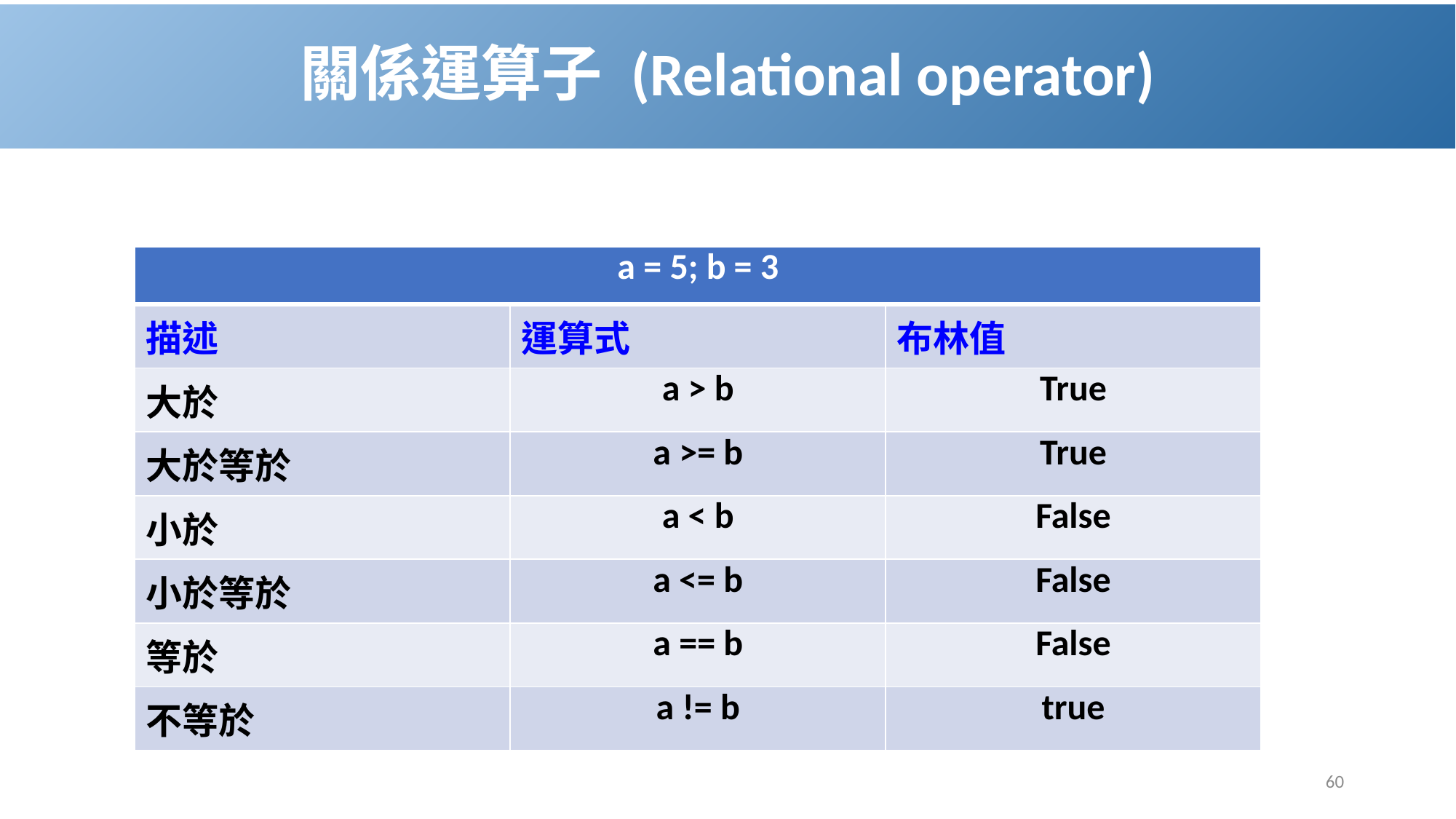

# 關係運算子 (Relational operator)
| a = 5; b = 3 |  |  |
| --- | --- | --- |
| 描述 | 運算式 | 布林值 |
| 大於 | a > b | True |
| 大於等於 | a >= b | True |
| 小於 | a < b | False |
| 小於等於 | a <= b | False |
| 等於 | a == b | False |
| 不等於 | a != b | true |
60